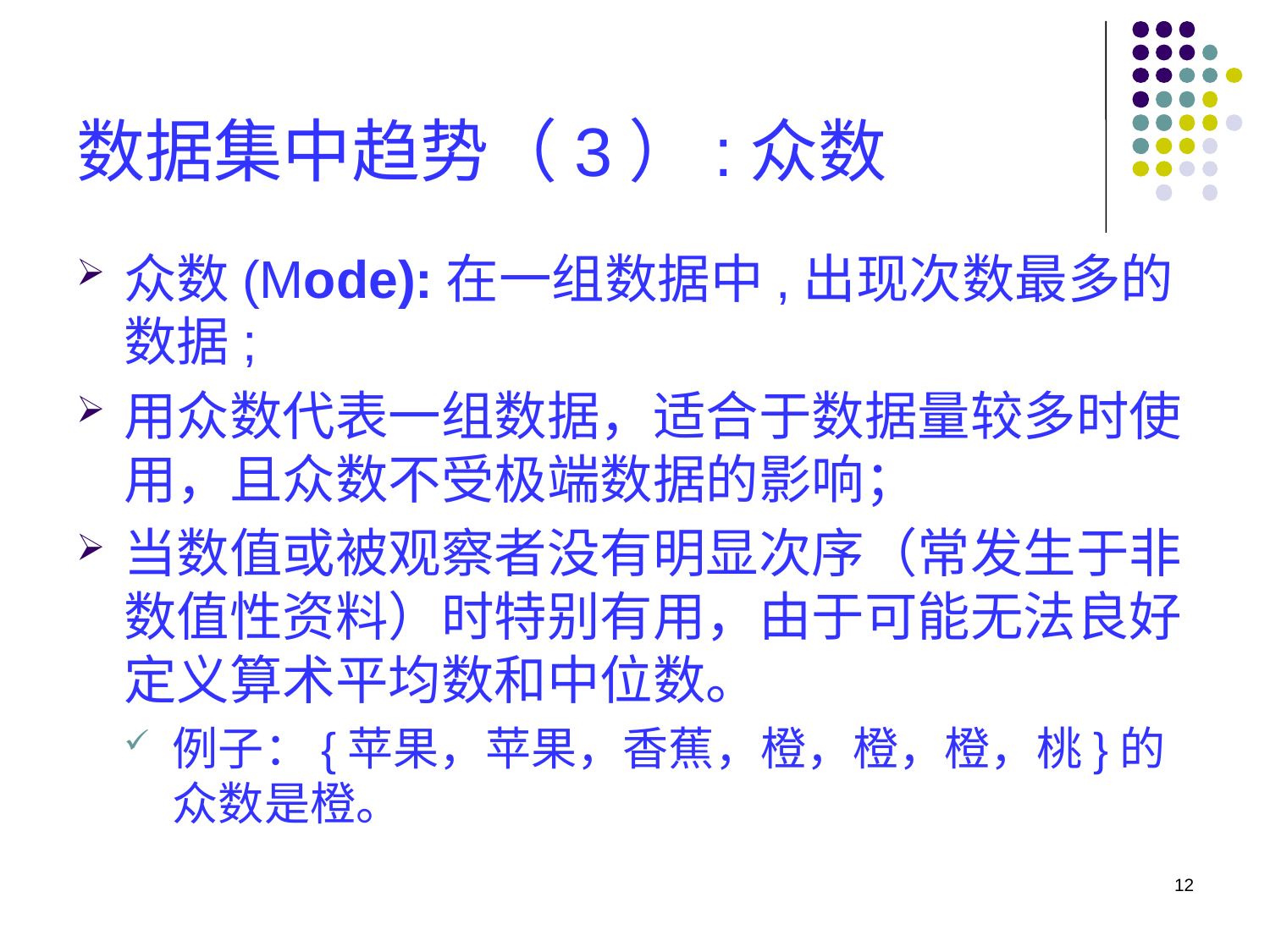

# 数据集中趋势（3）:众数
众数(Mode):在一组数据中,出现次数最多的数据;
用众数代表一组数据，适合于数据量较多时使用，且众数不受极端数据的影响；
当数值或被观察者没有明显次序（常发生于非数值性资料）时特别有用，由于可能无法良好定义算术平均数和中位数。
例子：{苹果，苹果，香蕉，橙，橙，橙，桃}的众数是橙。
12